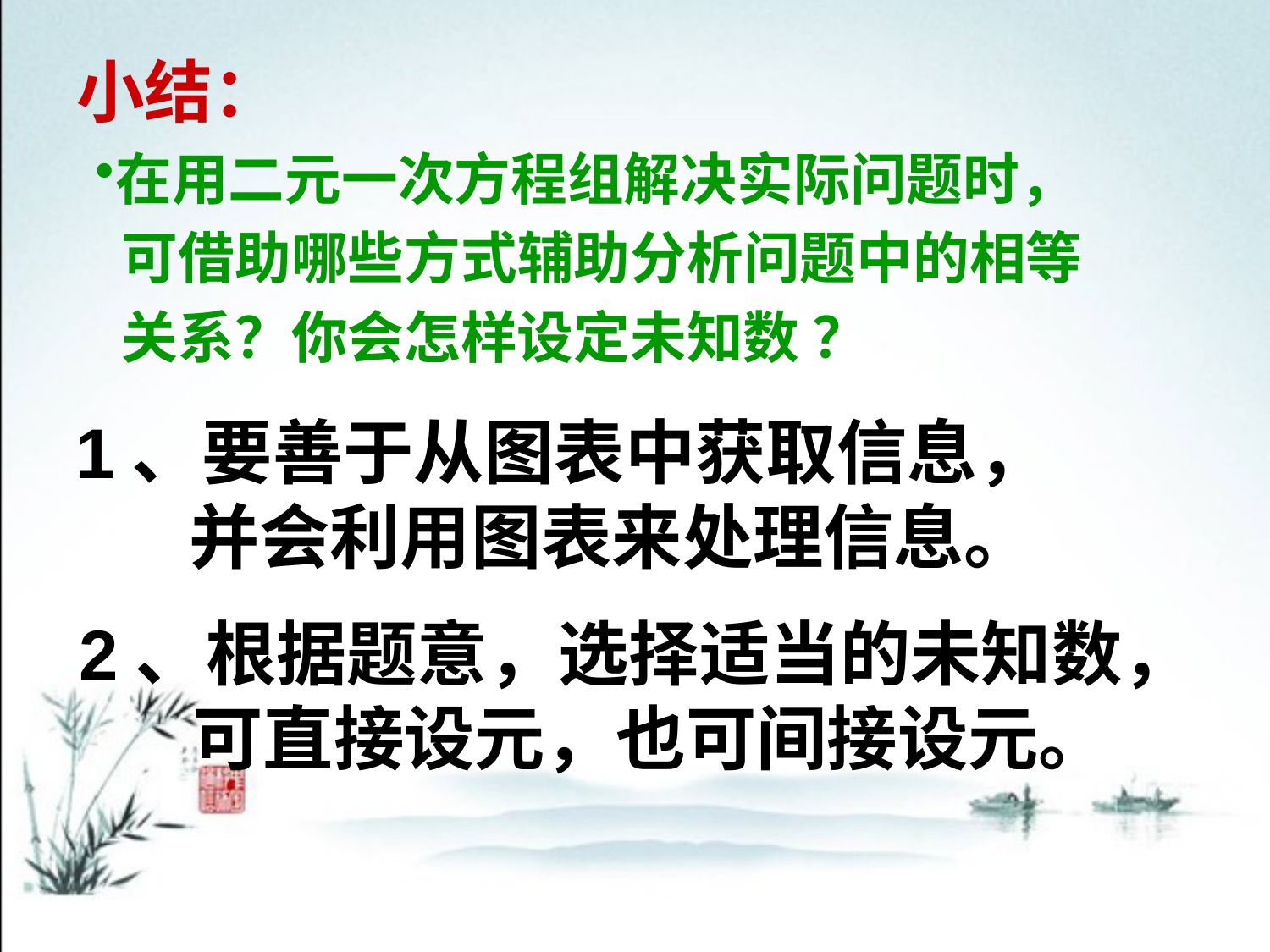

小结：
在用二元一次方程组解决实际问题时，
 可借助哪些方式辅助分析问题中的相等
 关系？你会怎样设定未知数 ？

1、要善于从图表中获取信息，
      并会利用图表来处理信息。
2、根据题意，选择适当的未知数，
      可直接设元，也可间接设元。